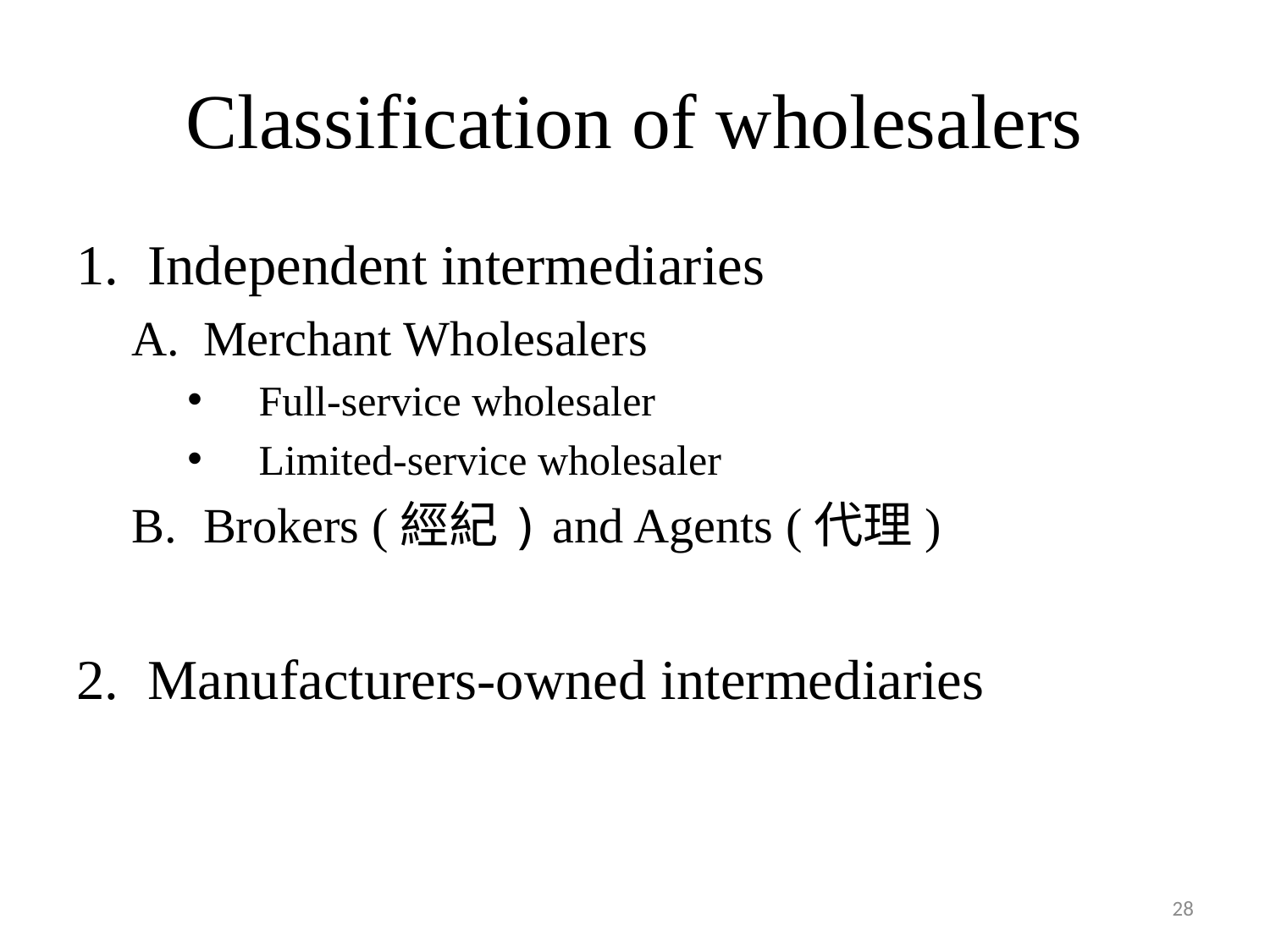

# Classification of wholesalers
Independent intermediaries
Merchant Wholesalers
Full-service wholesaler
Limited-service wholesaler
Brokers (經紀) and Agents (代理)

Manufacturers-owned intermediaries

28